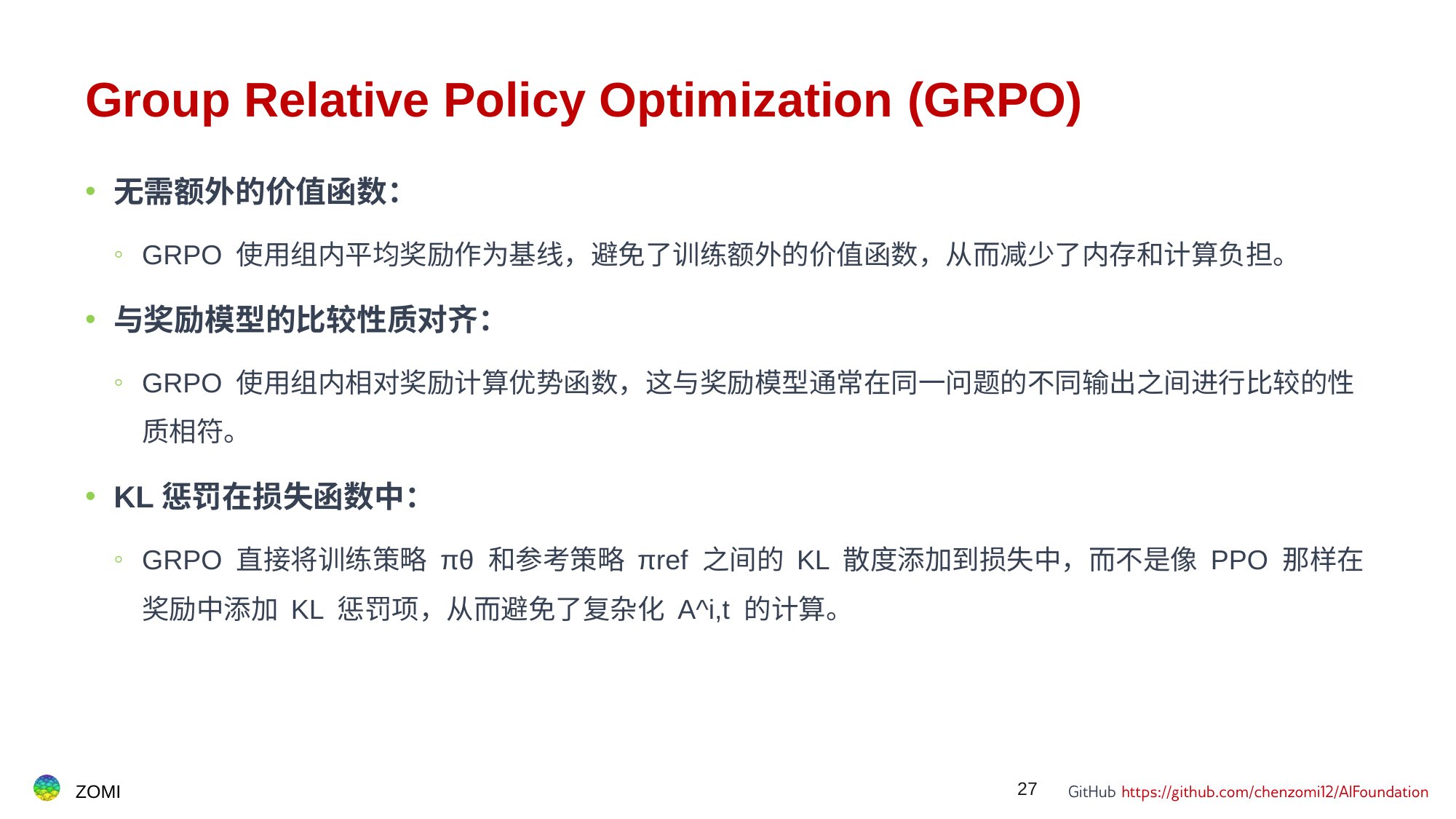

# Group Relative Policy Optimization (GRPO)
无需额外的价值函数：
GRPO 使用组内平均奖励作为基线，避免了训练额外的价值函数，从而减少了内存和计算负担。
与奖励模型的比较性质对齐：
GRPO 使用组内相对奖励计算优势函数，这与奖励模型通常在同一问题的不同输出之间进行比较的性质相符。
KL惩罚在损失函数中：
GRPO 直接将训练策略 πθ 和参考策略 πref 之间的 KL 散度添加到损失中，而不是像 PPO 那样在奖励中添加 KL 惩罚项，从而避免了复杂化 A^i,t 的计算。